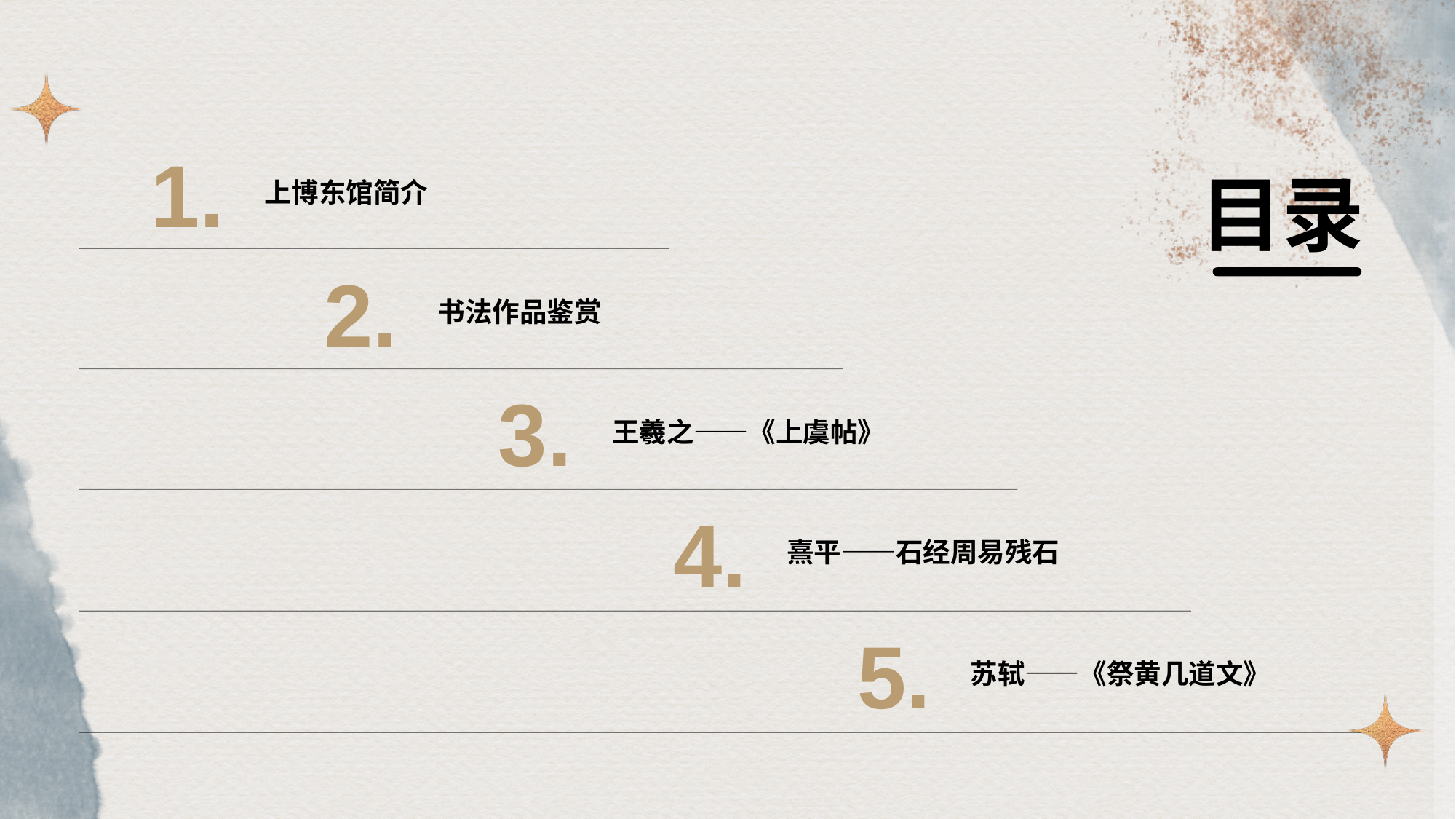

1.
上博东馆简介
目录
2.
书法作品鉴赏

3.
王羲之——《上虞帖》
4.
熹平——石经周易残石
5.
苏轼——《祭黄几道文》